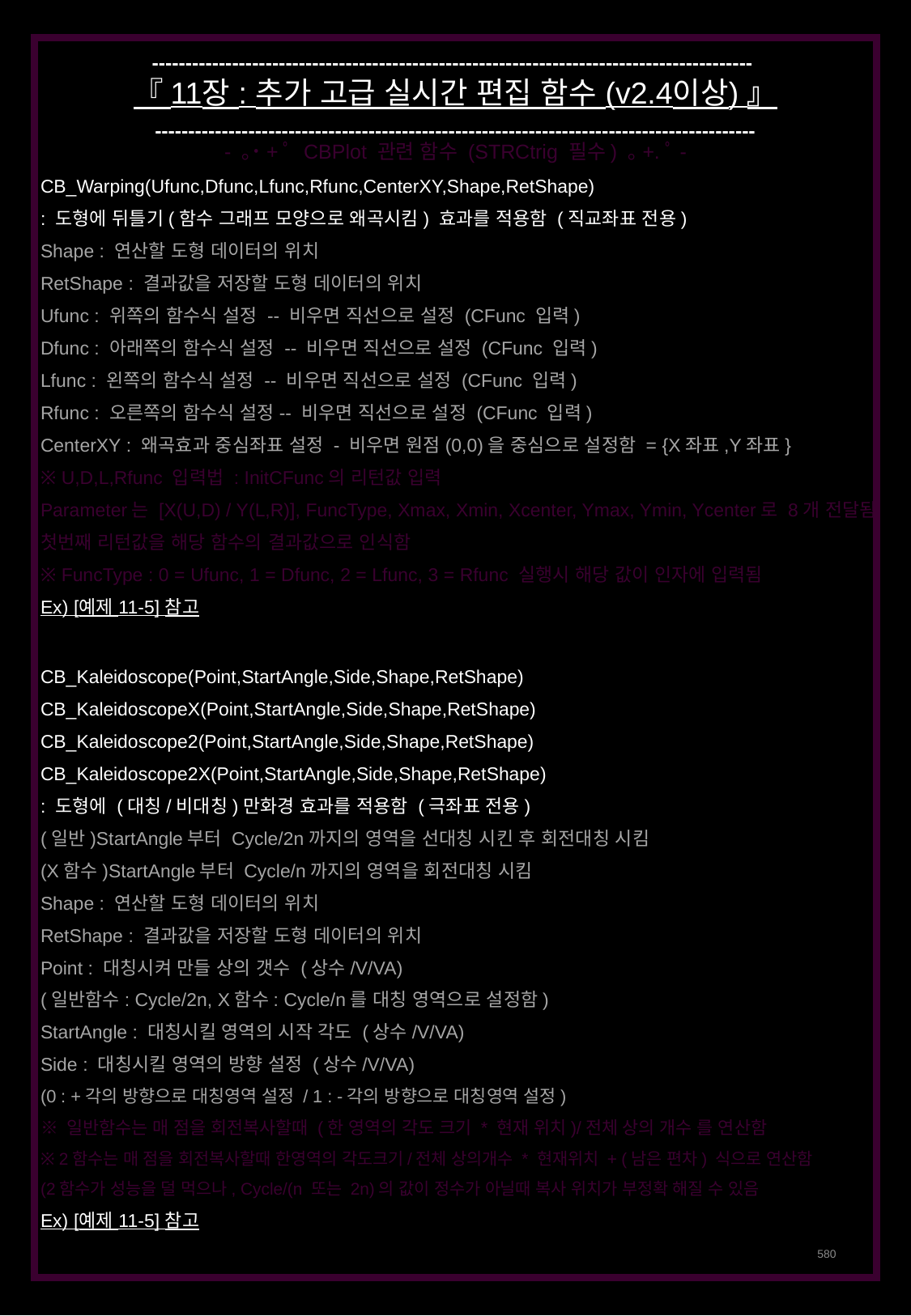

------------------------------------------------------------------------------------------
『 11장 : 추가 고급 실시간 편집 함수 (v2.4이상) 』
------------------------------------------------------------------------------------------
- ｡˙+ﾟ CBPlot 관련 함수 (STRCtrig 필수) ｡+.ﾟ-
CB_Warping(Ufunc,Dfunc,Lfunc,Rfunc,CenterXY,Shape,RetShape)
: 도형에 뒤틀기(함수 그래프 모양으로 왜곡시킴) 효과를 적용함 (직교좌표 전용)
Shape : 연산할 도형 데이터의 위치
RetShape : 결과값을 저장할 도형 데이터의 위치
Ufunc : 위쪽의 함수식 설정 -- 비우면 직선으로 설정 (CFunc 입력)
Dfunc : 아래쪽의 함수식 설정 -- 비우면 직선으로 설정 (CFunc 입력)
Lfunc : 왼쪽의 함수식 설정 -- 비우면 직선으로 설정 (CFunc 입력)
Rfunc : 오른쪽의 함수식 설정-- 비우면 직선으로 설정 (CFunc 입력)
CenterXY : 왜곡효과 중심좌표 설정 - 비우면 원점(0,0)을 중심으로 설정함 = {X좌표,Y좌표}
※ U,D,L,Rfunc 입력법 : InitCFunc의 리턴값 입력
Parameter는 [X(U,D) / Y(L,R)], FuncType, Xmax, Xmin, Xcenter, Ymax, Ymin, Ycenter로 8개 전달됨
첫번째 리턴값을 해당 함수의 결과값으로 인식함
※ FuncType : 0 = Ufunc, 1 = Dfunc, 2 = Lfunc, 3 = Rfunc 실행시 해당 값이 인자에 입력됨
Ex) [예제 11-5] 참고

CB_Kaleidoscope(Point,StartAngle,Side,Shape,RetShape)
CB_KaleidoscopeX(Point,StartAngle,Side,Shape,RetShape)
CB_Kaleidoscope2(Point,StartAngle,Side,Shape,RetShape)
CB_Kaleidoscope2X(Point,StartAngle,Side,Shape,RetShape)
: 도형에 (대칭/비대칭)만화경 효과를 적용함 (극좌표 전용)
(일반)StartAngle부터 Cycle/2n까지의 영역을 선대칭 시킨 후 회전대칭 시킴
(X함수)StartAngle부터 Cycle/n까지의 영역을 회전대칭 시킴
Shape : 연산할 도형 데이터의 위치
RetShape : 결과값을 저장할 도형 데이터의 위치
Point : 대칭시켜 만들 상의 갯수 (상수/V/VA)
(일반함수: Cycle/2n, X함수: Cycle/n를 대칭 영역으로 설정함)
StartAngle : 대칭시킬 영역의 시작 각도 (상수/V/VA)
Side : 대칭시킬 영역의 방향 설정 (상수/V/VA)
(0 : +각의 방향으로 대칭영역 설정 / 1 : -각의 방향으로 대칭영역 설정)
※ 일반함수는 매 점을 회전복사할때 (한 영역의 각도 크기 * 현재 위치)/전체 상의 개수 를 연산함
※ 2함수는 매 점을 회전복사할때 한영역의 각도크기/전체 상의개수 * 현재위치 + (남은 편차) 식으로 연산함
(2함수가 성능을 덜 먹으나, Cycle/(n 또는 2n)의 값이 정수가 아닐때 복사 위치가 부정확 해질 수 있음
Ex) [예제 11-5] 참고

580